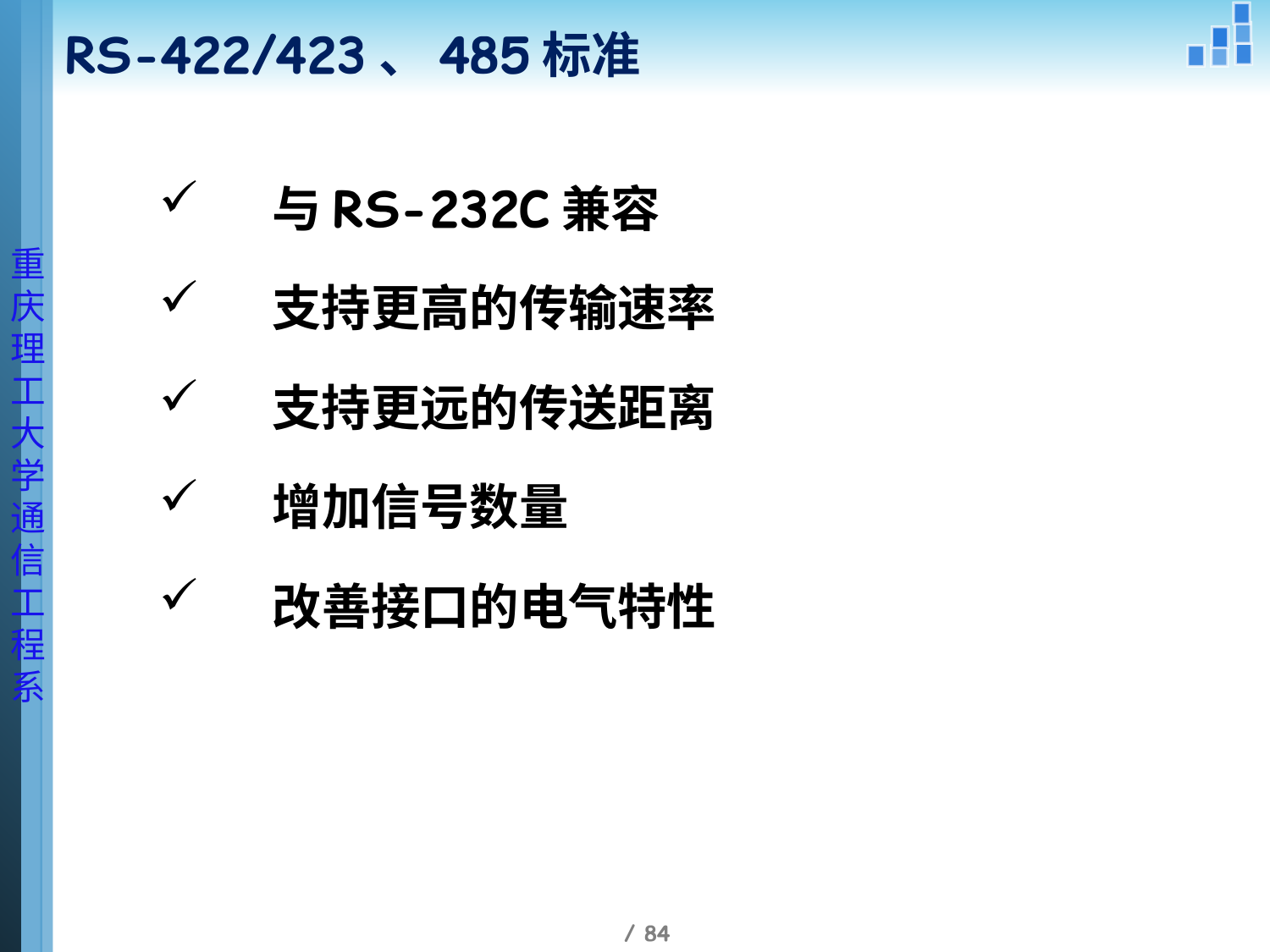

# RS-422/423、485标准
  与RS-232C兼容
  支持更高的传输速率
  支持更远的传送距离
  增加信号数量
  改善接口的电气特性
74
/ 84